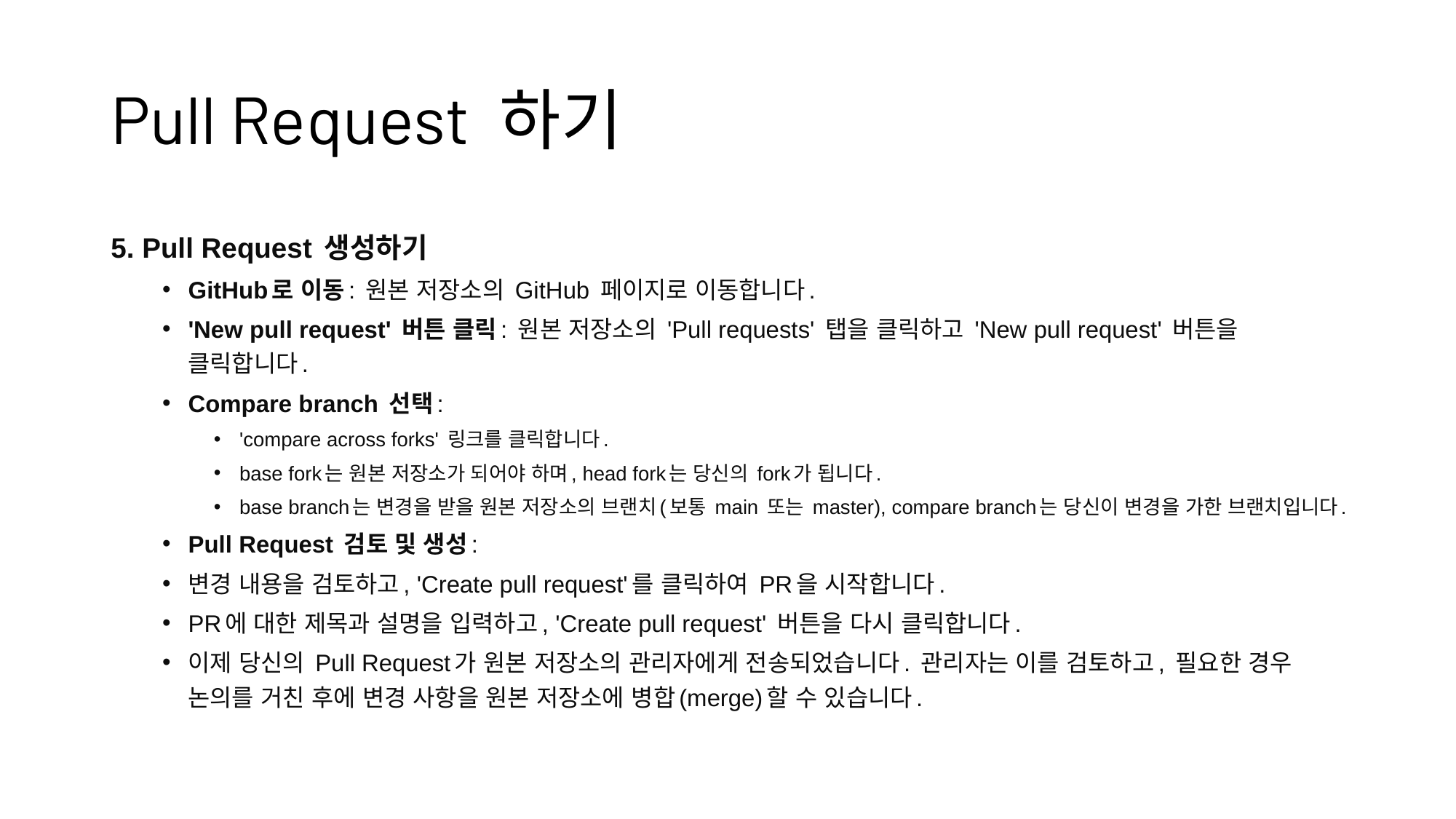

# Pull Request 하기
5. Pull Request 생성하기
GitHub로 이동: 원본 저장소의 GitHub 페이지로 이동합니다.
'New pull request' 버튼 클릭: 원본 저장소의 'Pull requests' 탭을 클릭하고 'New pull request' 버튼을 클릭합니다.
Compare branch 선택:
'compare across forks' 링크를 클릭합니다.
base fork는 원본 저장소가 되어야 하며, head fork는 당신의 fork가 됩니다.
base branch는 변경을 받을 원본 저장소의 브랜치(보통 main 또는 master), compare branch는 당신이 변경을 가한 브랜치입니다.
Pull Request 검토 및 생성:
변경 내용을 검토하고, 'Create pull request'를 클릭하여 PR을 시작합니다.
PR에 대한 제목과 설명을 입력하고, 'Create pull request' 버튼을 다시 클릭합니다.
이제 당신의 Pull Request가 원본 저장소의 관리자에게 전송되었습니다. 관리자는 이를 검토하고, 필요한 경우 논의를 거친 후에 변경 사항을 원본 저장소에 병합(merge)할 수 있습니다.